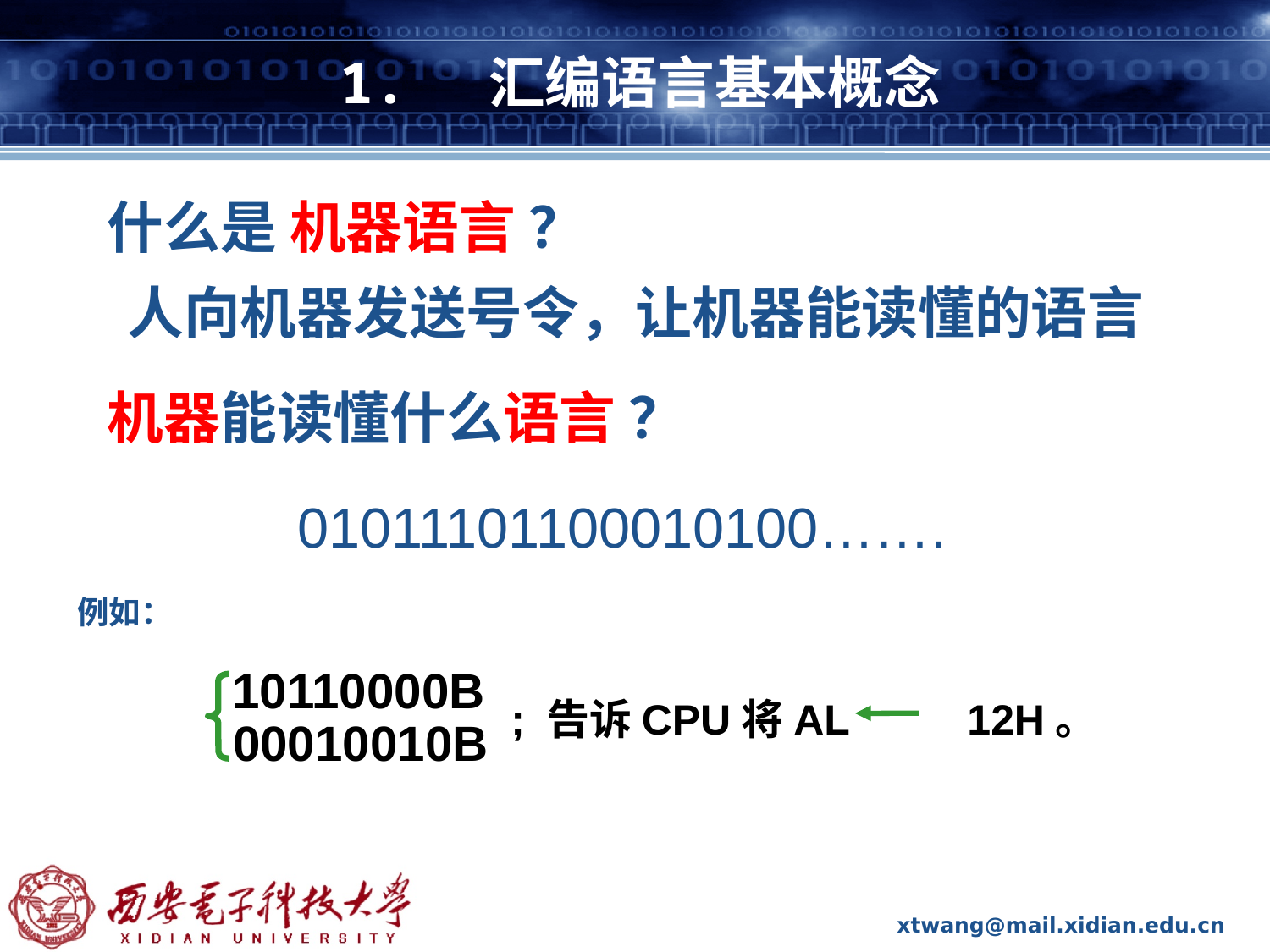

# 1.  汇编语言基本概念
什么是 机器语言 ？
人向机器发送号令，让机器能读懂的语言
机器能读懂什么语言 ？
01011101100010100…….
例如：
10110000B

00010010B
; 告诉CPU将AL          12H。